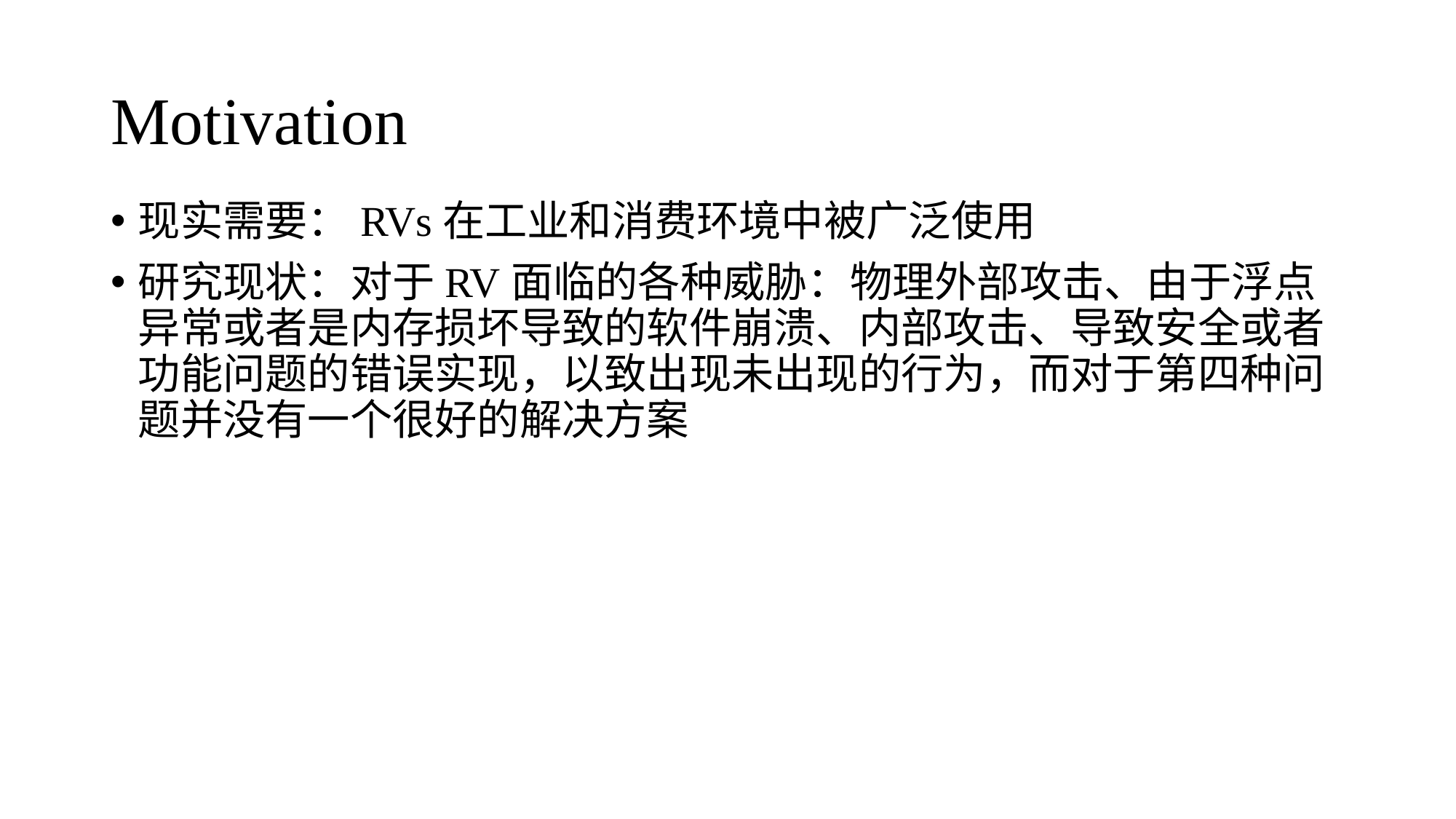

# Motivation
现实需要：RVs在工业和消费环境中被广泛使用
研究现状：对于RV面临的各种威胁：物理外部攻击、由于浮点异常或者是内存损坏导致的软件崩溃、内部攻击、导致安全或者功能问题的错误实现，以致出现未出现的行为，而对于第四种问题并没有一个很好的解决方案